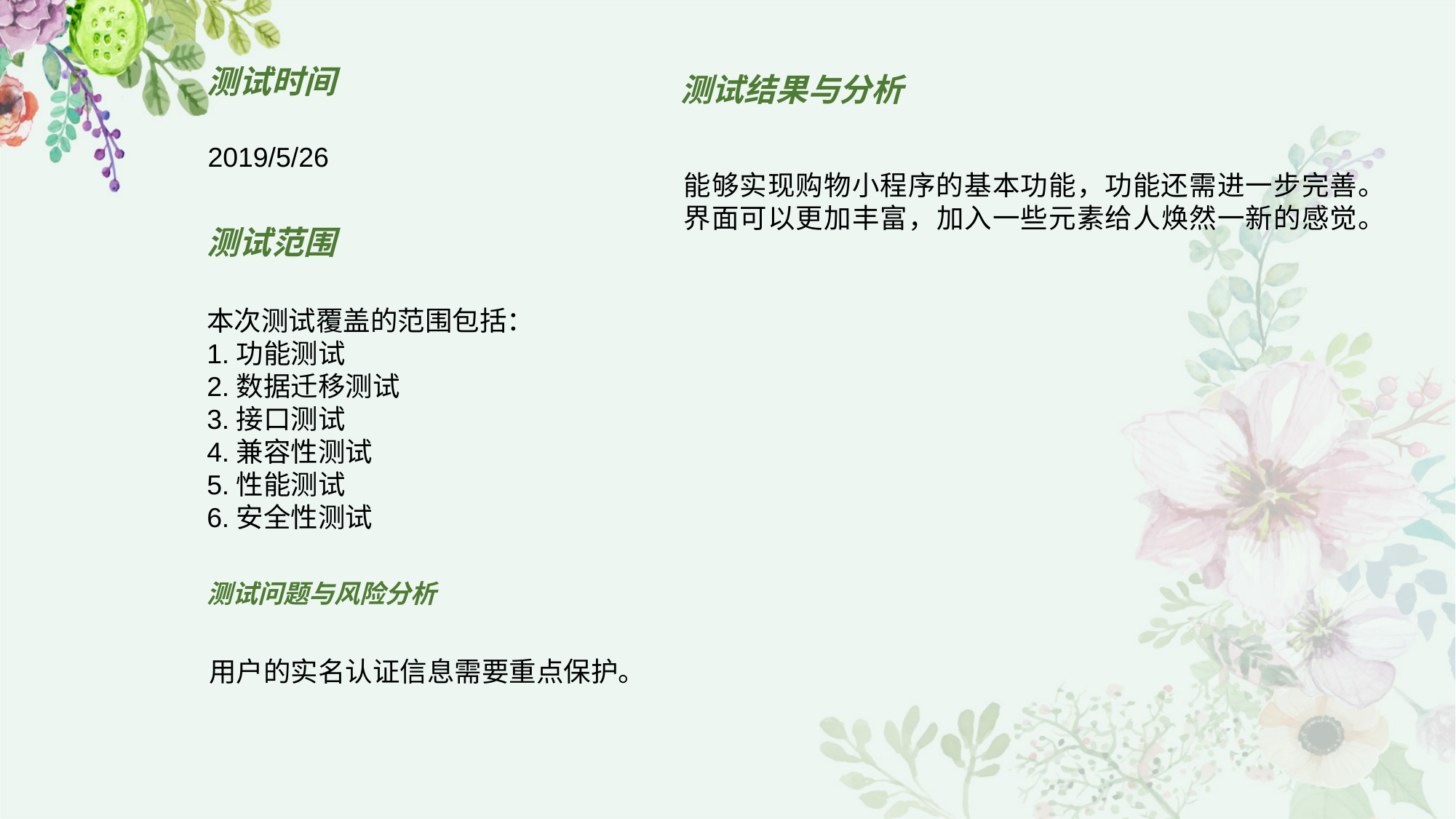

# 测试时间
测试结果与分析
2019/5/26
能够实现购物小程序的基本功能，功能还需进一步完善。
界面可以更加丰富，加入一些元素给人焕然一新的感觉。
测试范围
本次测试覆盖的范围包括：
1.功能测试
2.数据迁移测试
3.接口测试
4.兼容性测试
5.性能测试
6.安全性测试
测试问题与风险分析
用户的实名认证信息需要重点保护。